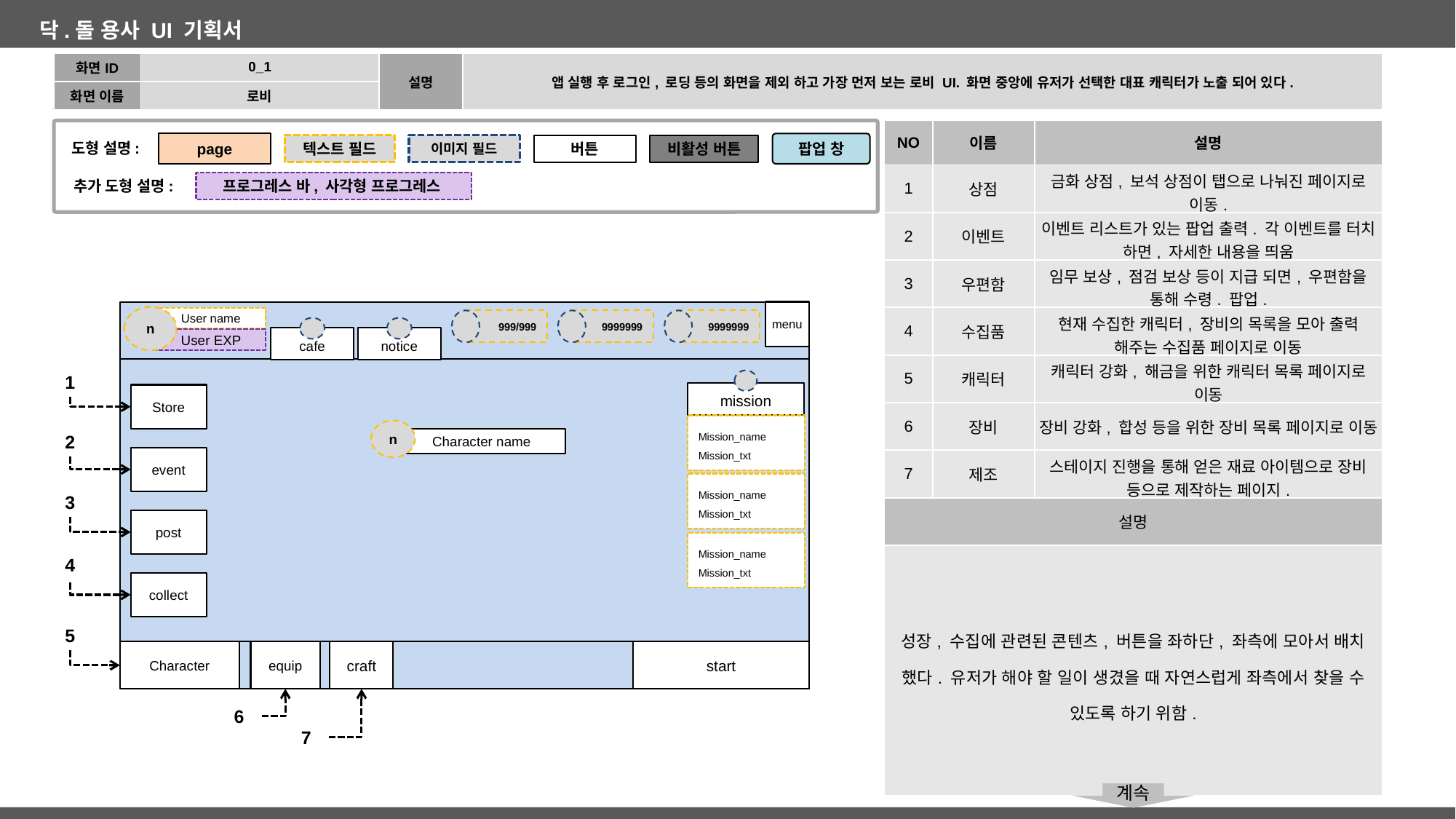

| 화면ID | 0\_1 | 설명 | 앱 실행 후 로그인, 로딩 등의 화면을 제외 하고 가장 먼저 보는 로비 UI. 화면 중앙에 유저가 선택한 대표 캐릭터가 노출 되어 있다. |
| --- | --- | --- | --- |
| 화면 이름 | 로비 |  |  |

| NO | 이름 | 설명 |
| --- | --- | --- |
| 1 | 상점 | 금화 상점, 보석 상점이 탭으로 나눠진 페이지로 이동. |
| 2 | 이벤트 | 이벤트 리스트가 있는 팝업 출력. 각 이벤트를 터치 하면, 자세한 내용을 띄움 |
| 3 | 우편함 | 임무 보상, 점검 보상 등이 지급 되면, 우편함을 통해 수령. 팝업. |
| 4 | 수집품 | 현재 수집한 캐릭터, 장비의 목록을 모아 출력 해주는 수집품 페이지로 이동 |
| 5 | 캐릭터 | 캐릭터 강화, 해금을 위한 캐릭터 목록 페이지로 이동 |
| 6 | 장비 | 장비 강화, 합성 등을 위한 장비 목록 페이지로 이동 |
| 7 | 제조 | 스테이지 진행을 통해 얻은 재료 아이템으로 장비 등으로 제작하는 페이지. |
| 설명 |  |  |
| 성장, 수집에 관련된 콘텐츠, 버튼을 좌하단, 좌측에 모아서 배치 했다. 유저가 해야 할 일이 생겼을 때 자연스럽게 좌측에서 찾을 수 있도록 하기 위함. |  |  |
page
도형 설명:
팝업 창
비활성 버튼
텍스트 필드
이미지 필드
버튼
추가 도형 설명:
프로그레스 바, 사각형 프로그레스
menu
로비 화면
n
User name

999/999

9999999

9999999

cafe
notice
User EXP

1

mission
Store
Mission_name
Mission_txt
n
2
Character name
event
Mission_name
Mission_txt
3
post
Mission_name
Mission_txt
4
collect
5
equip
craft
Character
start
6
7
계속